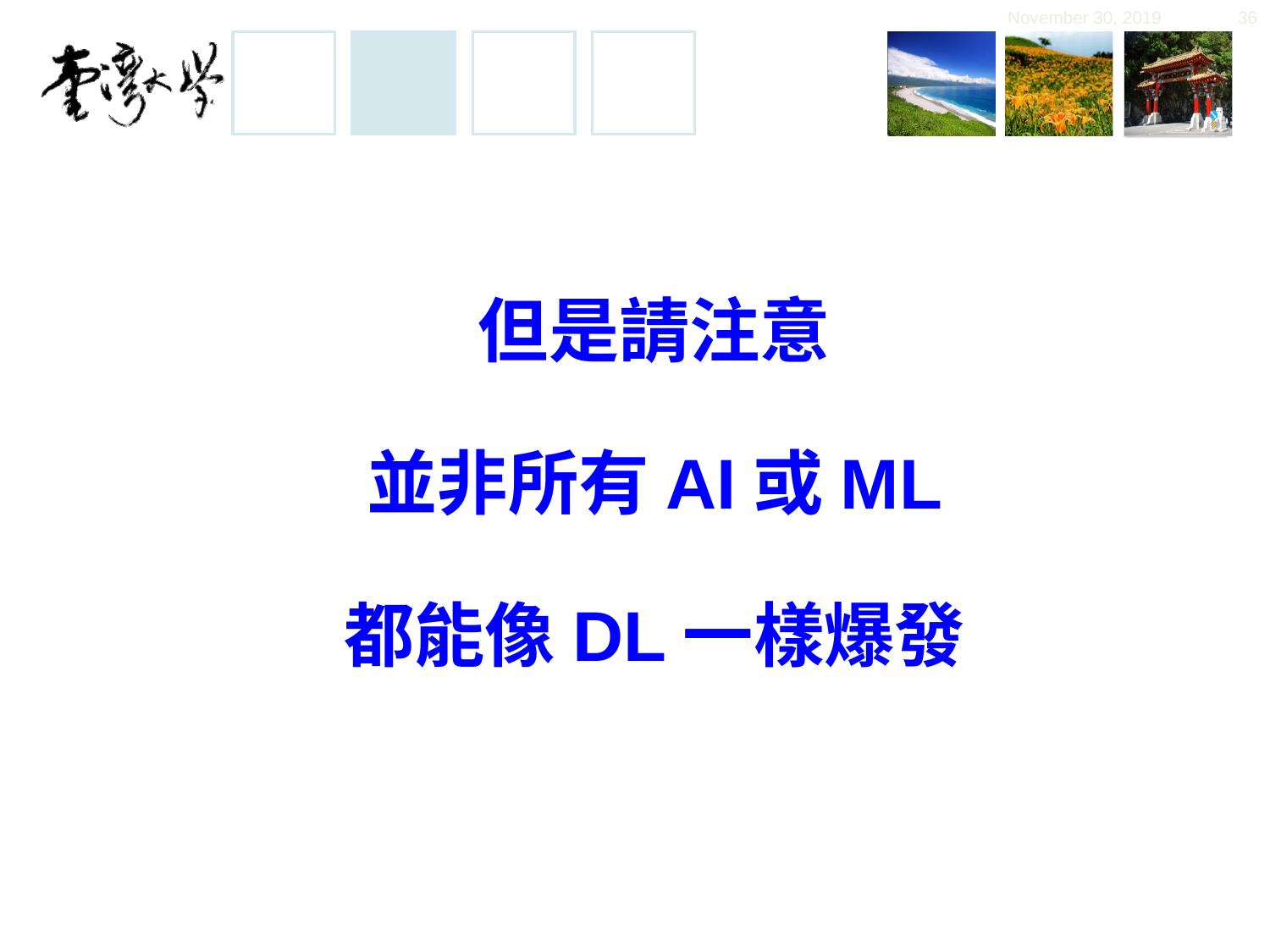

November 30, 2019
36
# 但是請注意 並非所有AI或ML 都能像DL一樣爆發